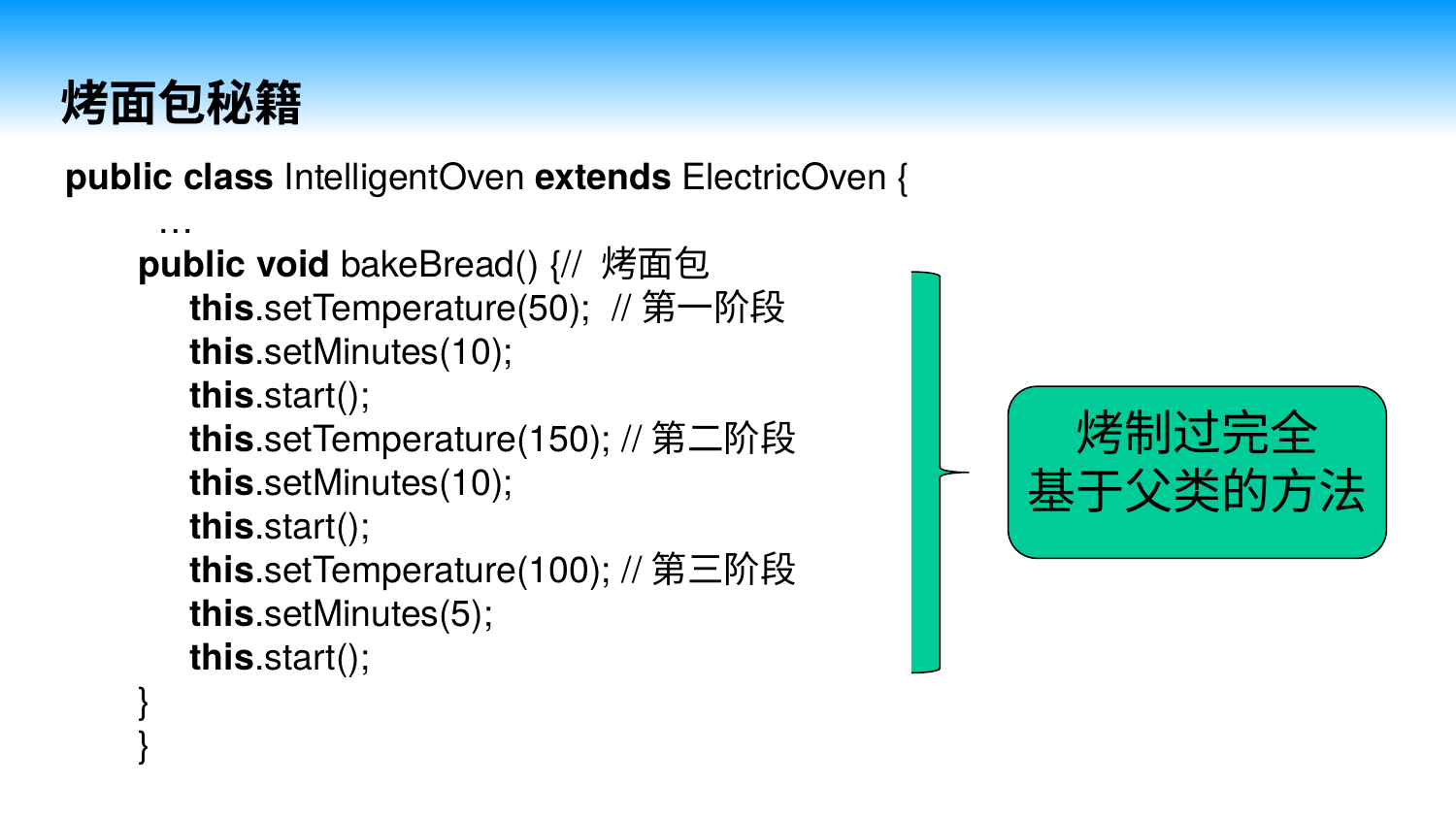

烤面包秘籍
public class IntelligentOven extends ElectricOven {
         …
public void bakeBread() {// 烤面包
     this.setTemperature(50);  //第一阶段
     this.setMinutes(10);
     this.start();
     this.setTemperature(150); //第二阶段
     this.setMinutes(10);
     this.start();
     this.setTemperature(100); //第三阶段
     this.setMinutes(5);
     this.start();
}
}

烤制过完全
基于父类的方法